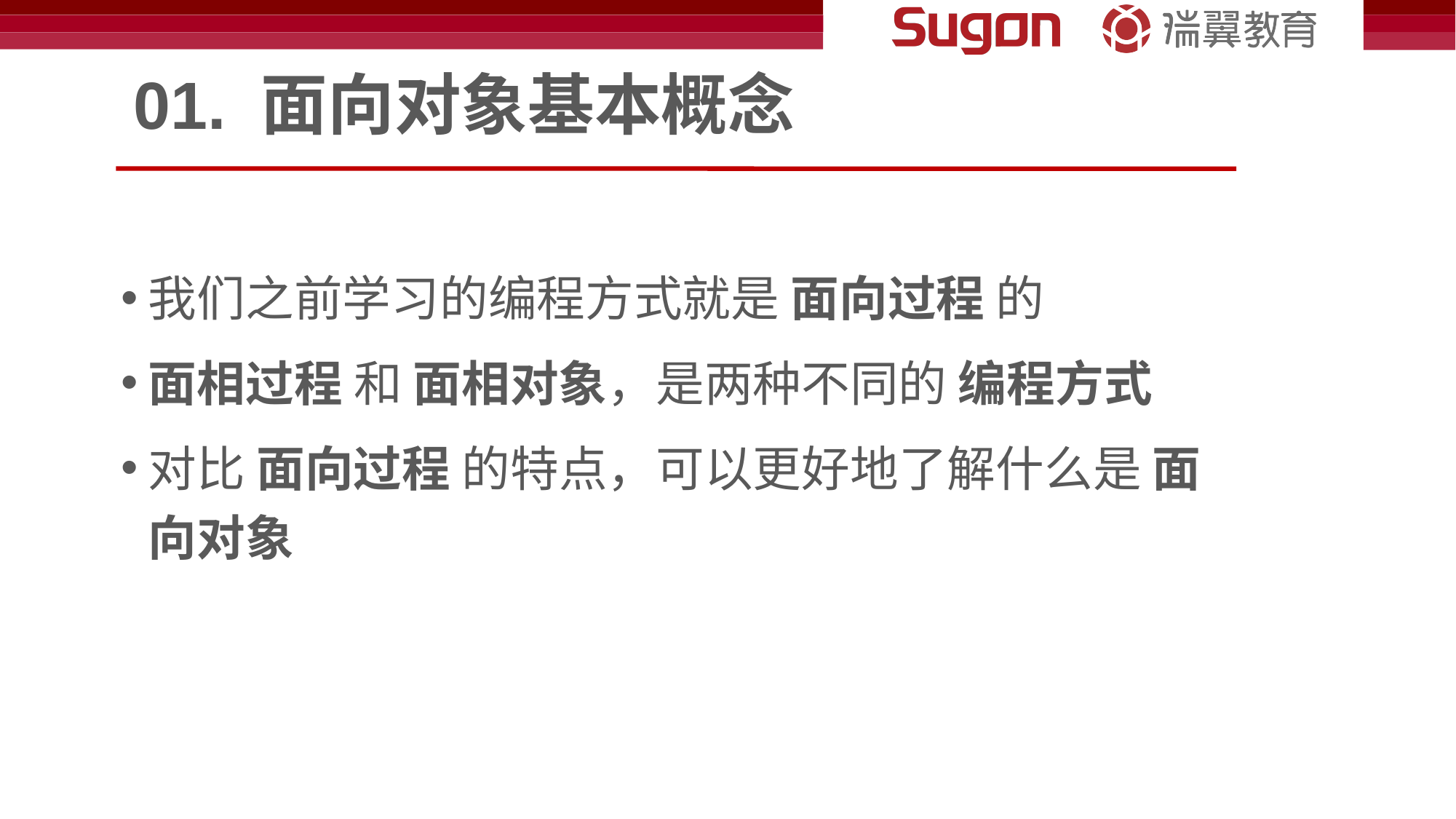

# 01. 面向对象基本概念

我们之前学习的编程方式就是 面向过程 的
面相过程 和 面相对象，是两种不同的 编程方式
对比 面向过程 的特点，可以更好地了解什么是 面向对象